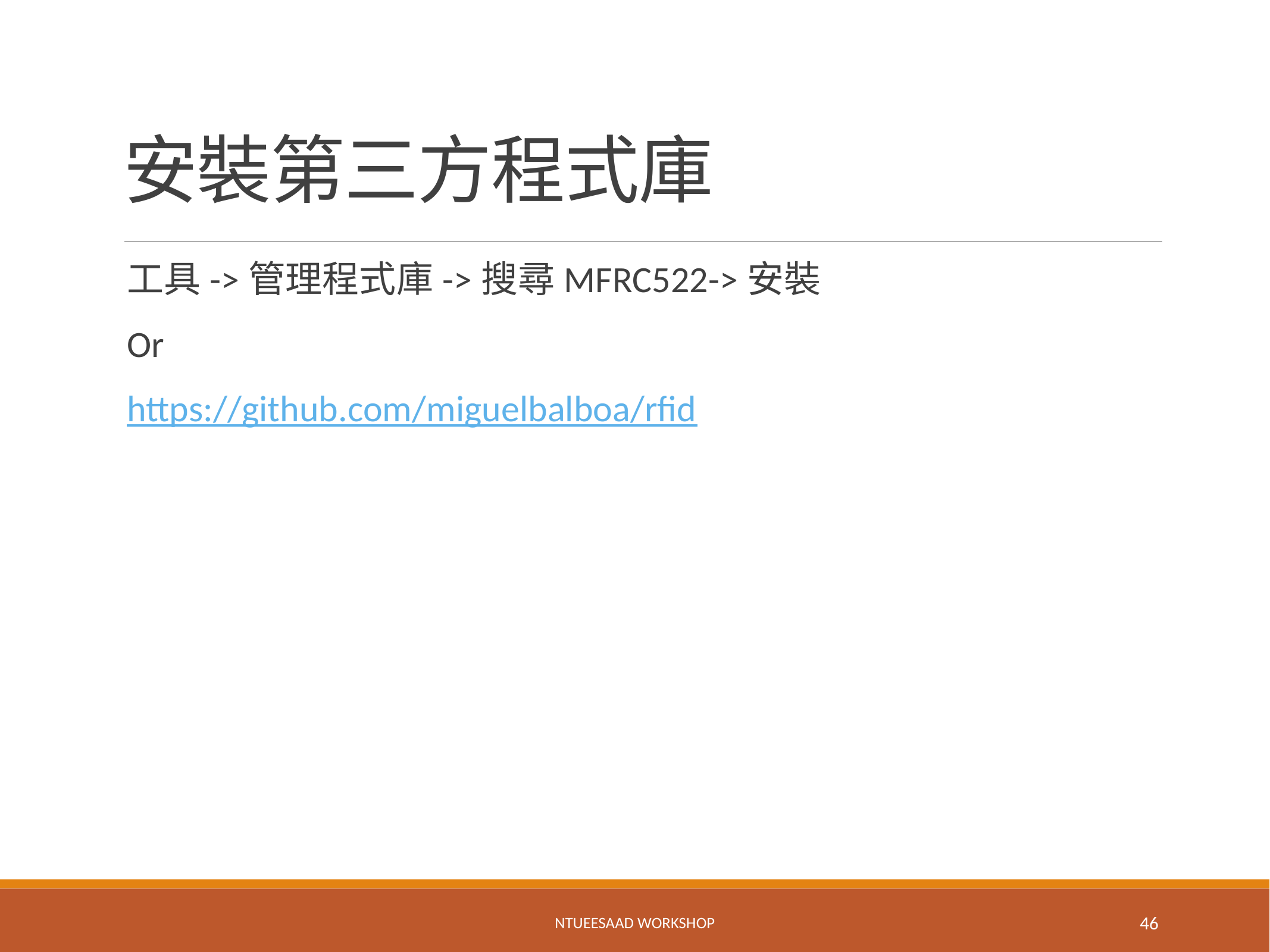

# 安裝第三方程式庫
工具->管理程式庫->搜尋MFRC522->安裝
Or
https://github.com/miguelbalboa/rfid

NTUEESAAD WORKSHOP
46